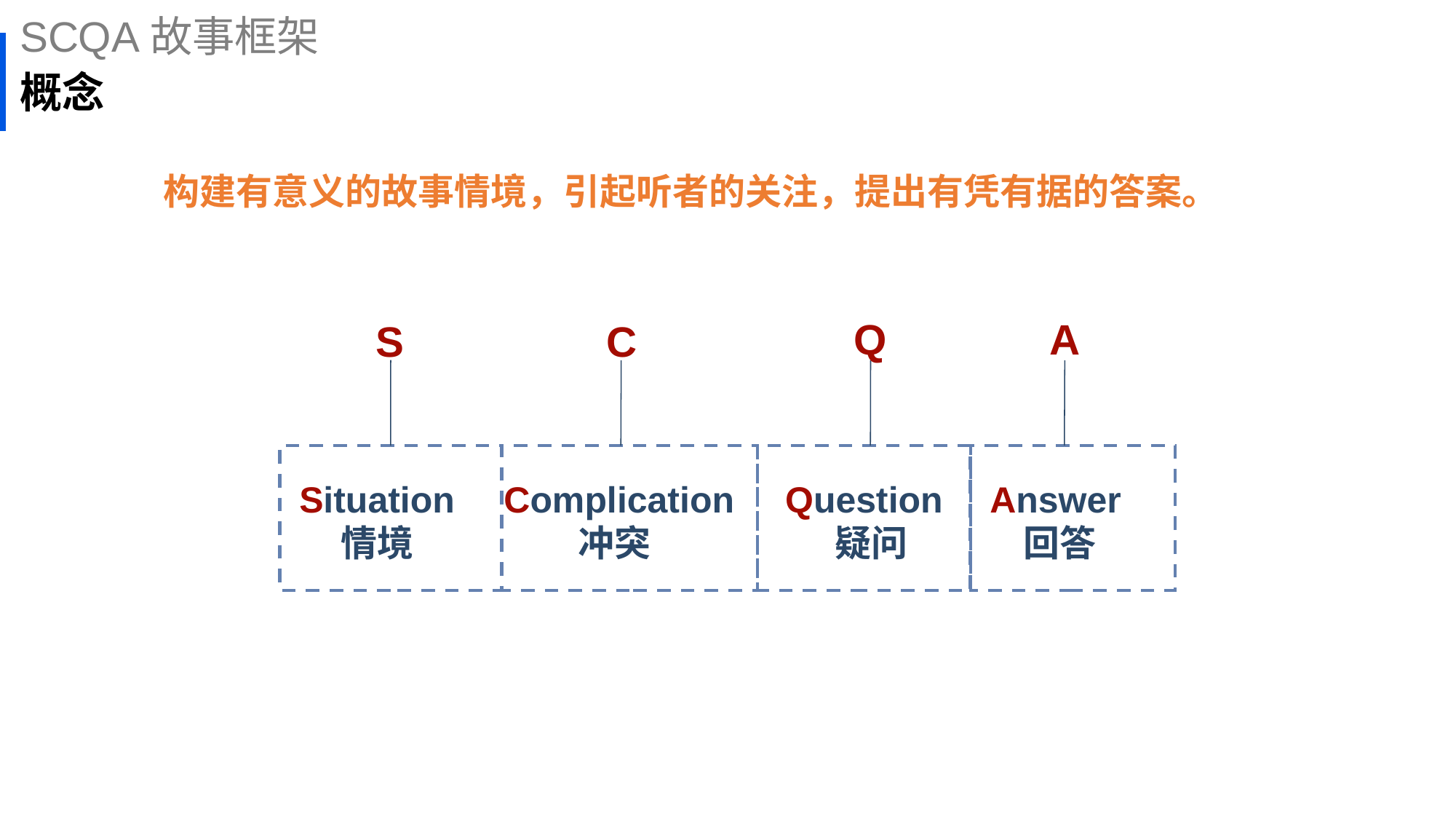

SCQA故事框架
# 概念
构建有意义的故事情境，引起听者的关注，提出有凭有据的答案。
Q
A
S
C

Situation
    情境
Complication
        冲突
Question
     疑问
Answer
   回答